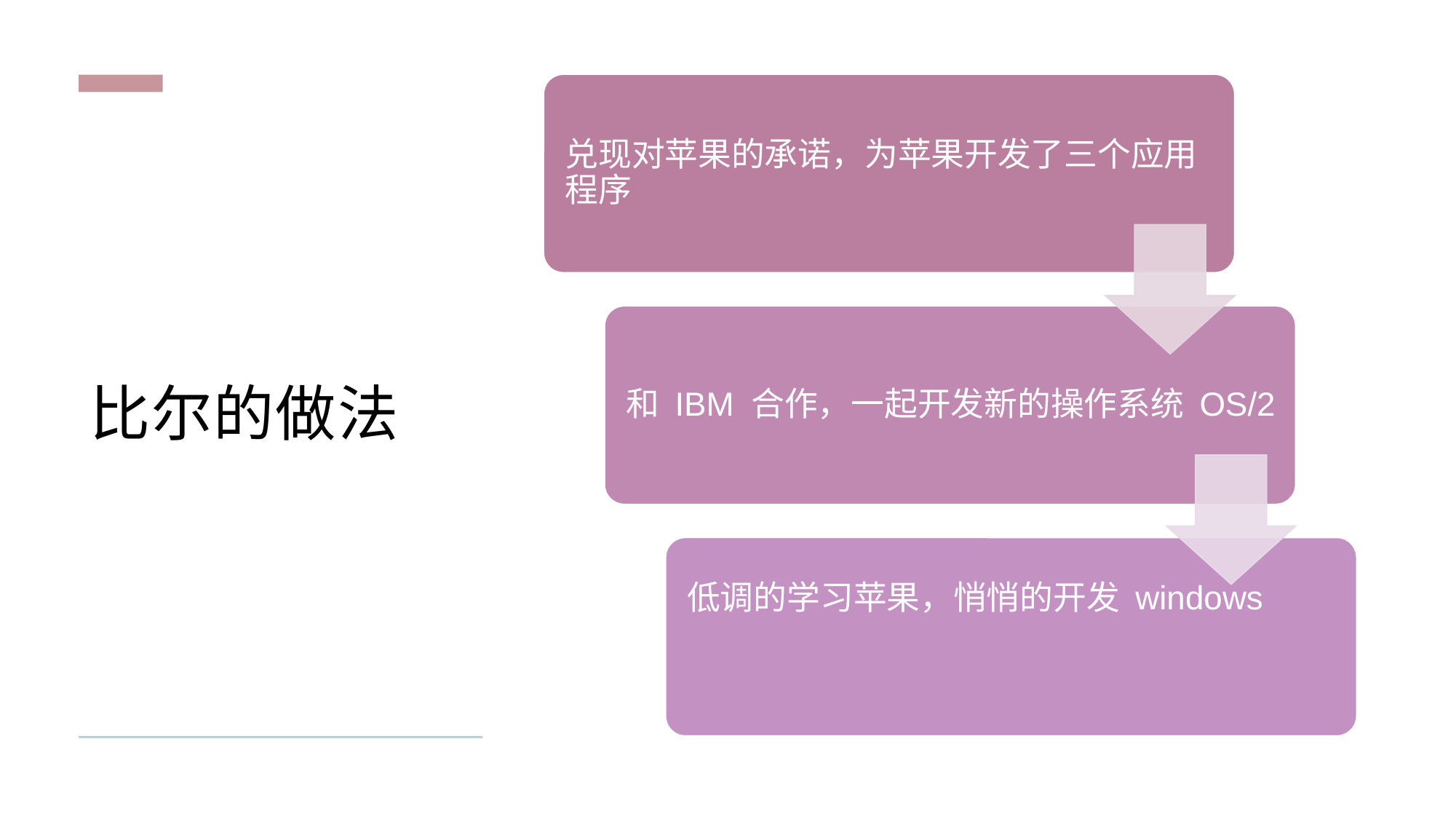

兑现对苹果的承诺，为苹果开发了三个应用程序
和 IBM 合作，一起开发新的操作系统 OS/2
低调的学习苹果，悄悄的开发 windows

# 比尔的做法